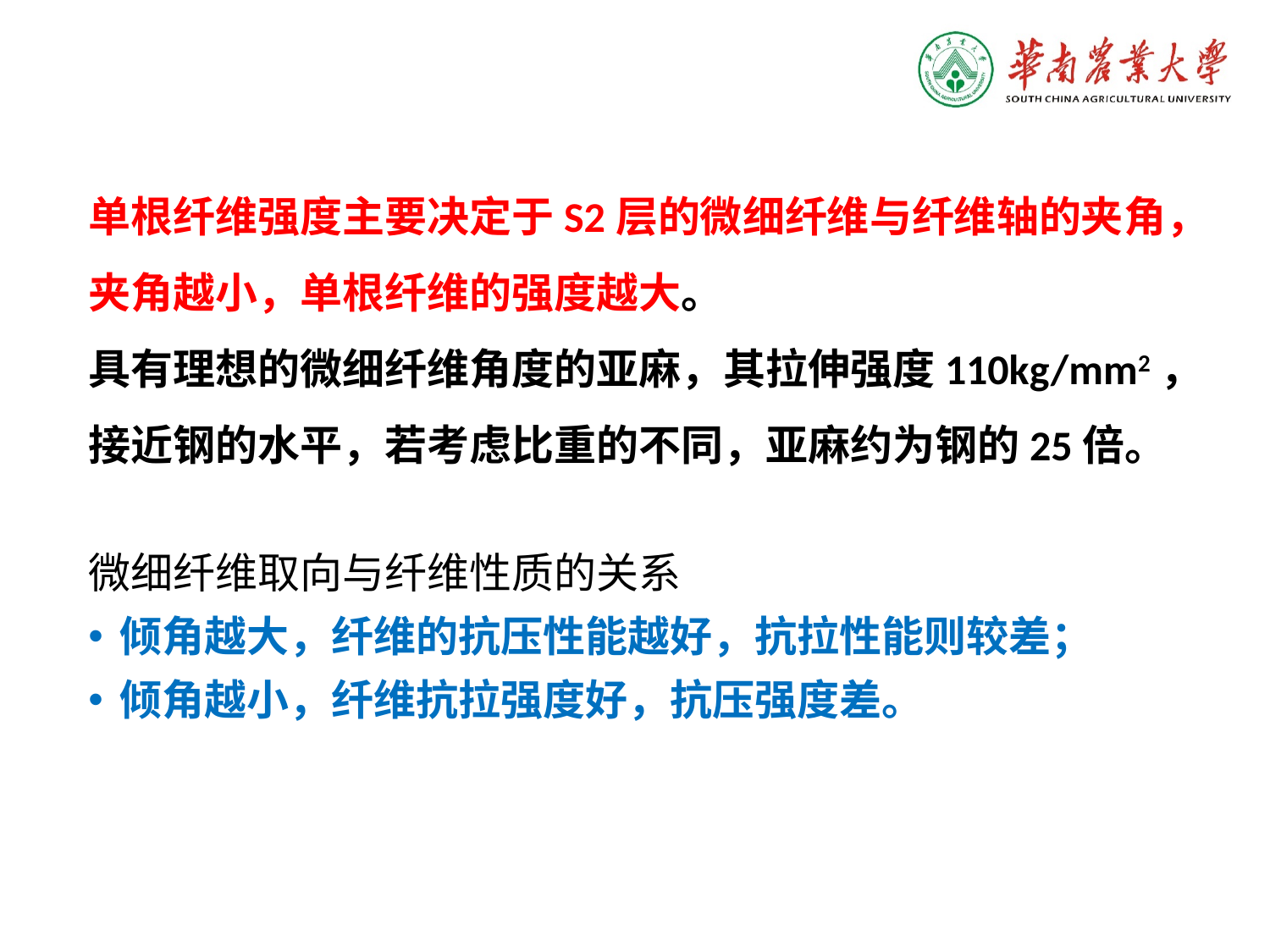

单根纤维强度主要决定于S2层的微细纤维与纤维轴的夹角，夹角越小，单根纤维的强度越大。
具有理想的微细纤维角度的亚麻，其拉伸强度110kg/mm2，接近钢的水平，若考虑比重的不同，亚麻约为钢的25倍。
微细纤维取向与纤维性质的关系
倾角越大，纤维的抗压性能越好，抗拉性能则较差；
倾角越小，纤维抗拉强度好，抗压强度差。